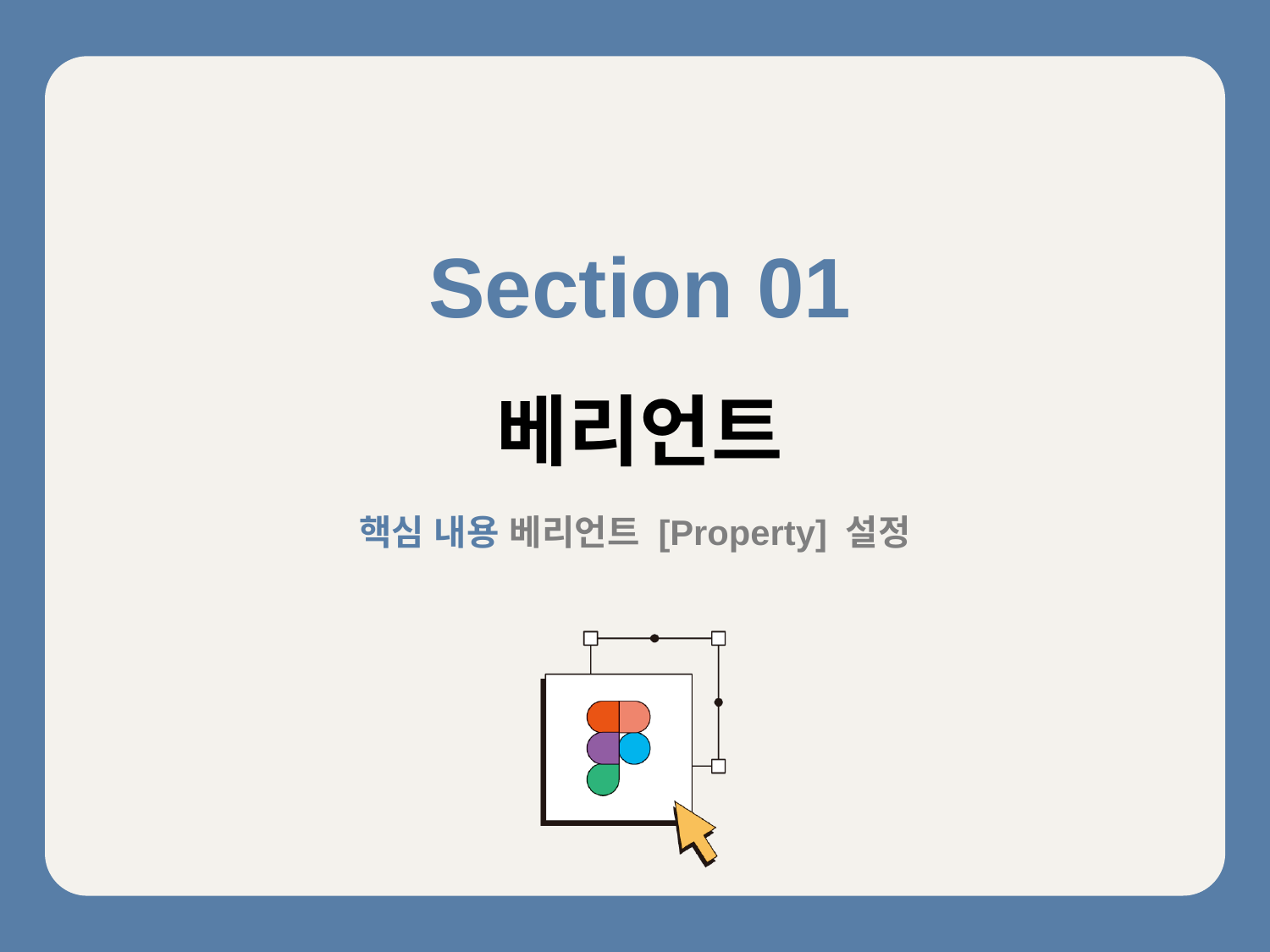

Section 01
베리언트
핵심 내용 베리언트 [Property] 설정